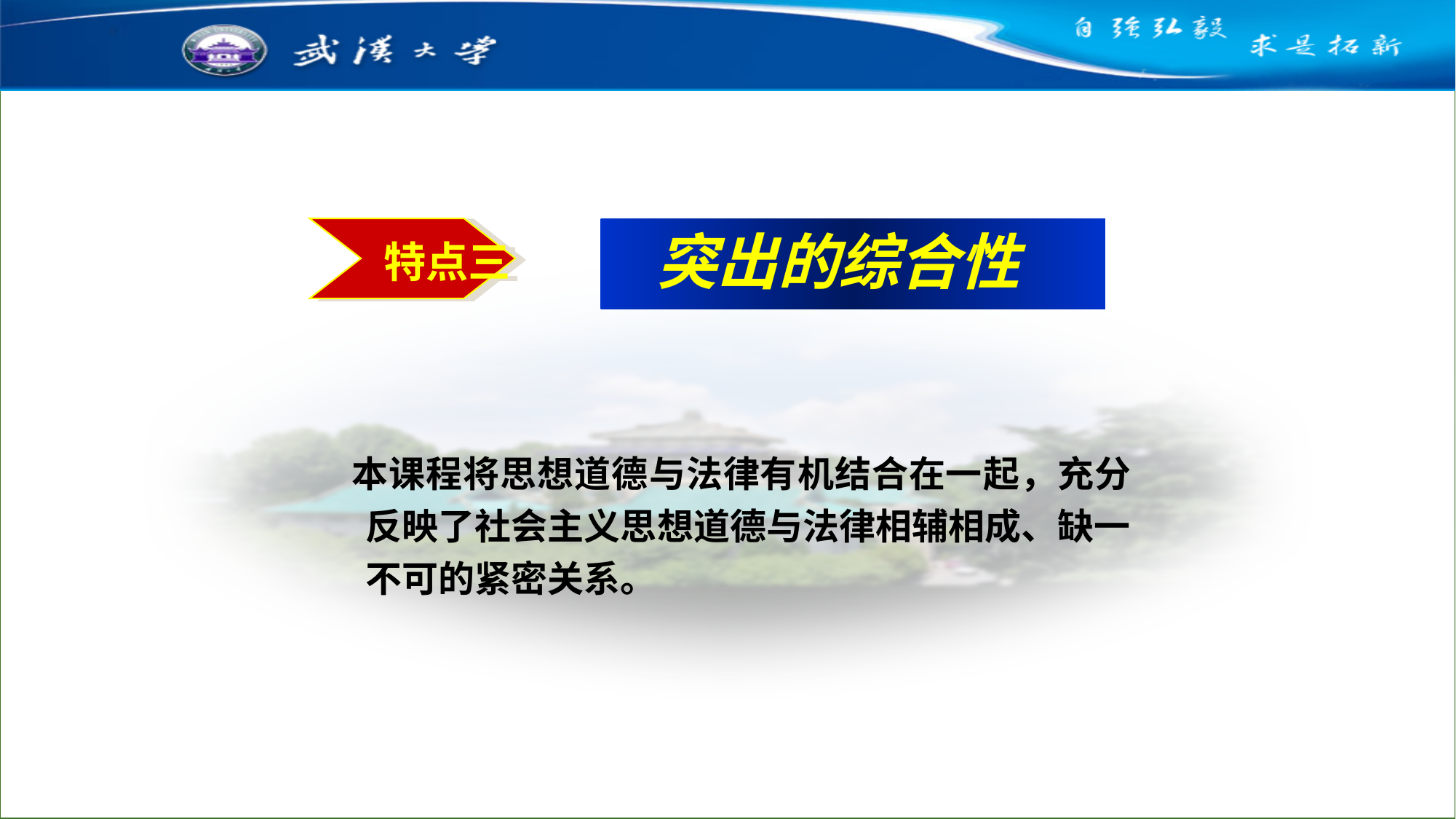

#

          特点三
突出的综合性
  本课程将思想道德与法律有机结合在一起，充分反映了社会主义思想道德与法律相辅相成、缺一不可的紧密关系。